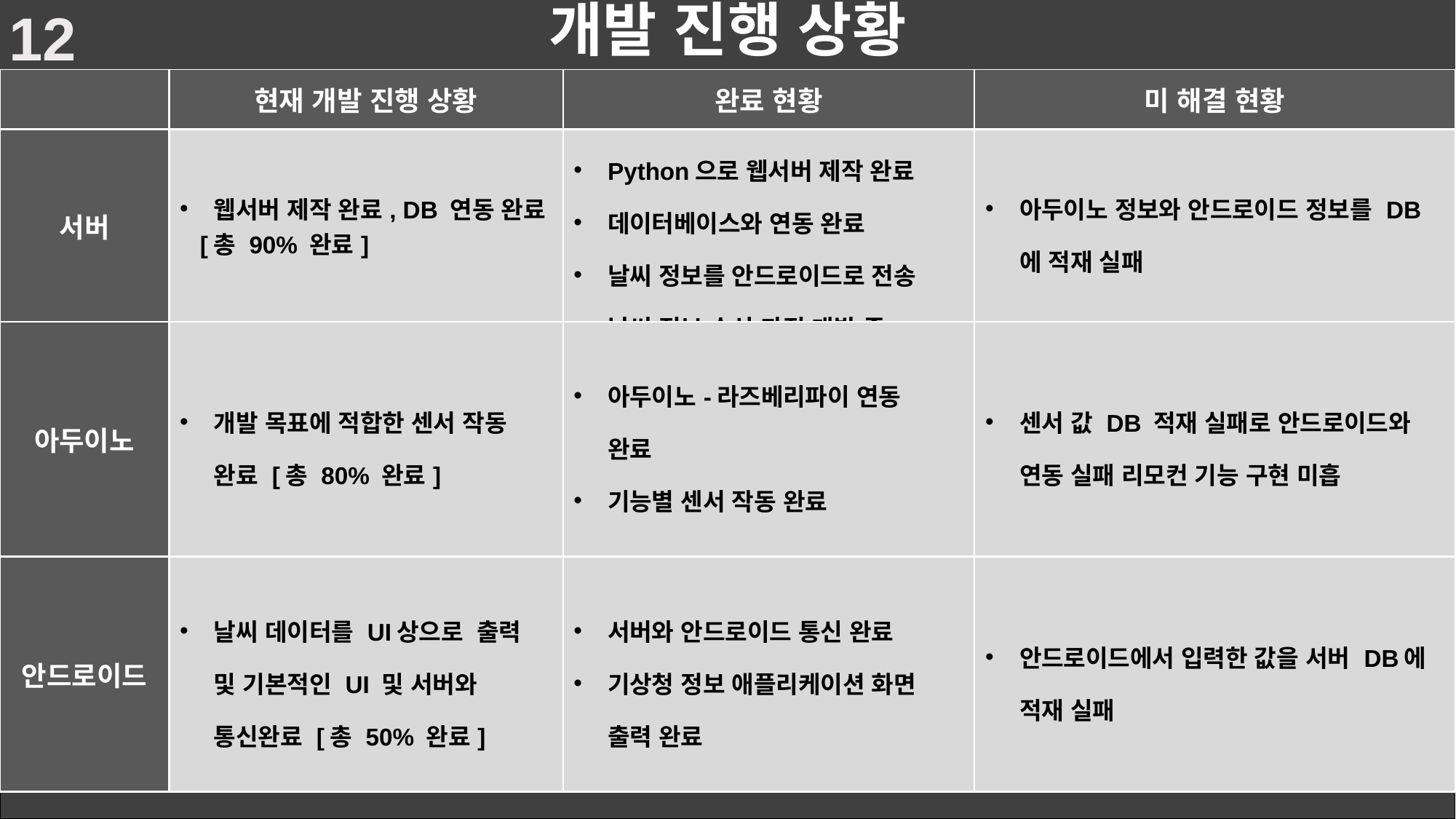

12
# 개발 진행 상황

|  | 현재 개발 진행 상황 | 완료 현황 | 미 해결 현황 |
| --- | --- | --- | --- |
| 서버 | 웹서버 제작 완료, DB 연동 완료 [총 90% 완료] | Python으로 웹서버 제작 완료 데이터베이스와 연동 완료 날씨 정보를 안드로이드로 전송 날씨 정보 수신 과정 개발 중 | 아두이노 정보와 안드로이드 정보를 DB에 적재 실패 |
| 아두이노 | 개발 목표에 적합한 센서 작동 완료 [총 80% 완료] | 아두이노-라즈베리파이 연동 완료 기능별 센서 작동 완료 | 센서 값 DB 적재 실패로 안드로이드와 연동 실패 리모컨 기능 구현 미흡 |
| 안드로이드 | 날씨 데이터를 UI상으로 출력 및 기본적인 UI 및 서버와 통신완료 [총 50% 완료] | 서버와 안드로이드 통신 완료 기상청 정보 애플리케이션 화면 출력 완료 | 안드로이드에서 입력한 값을 서버 DB에 적재 실패 |